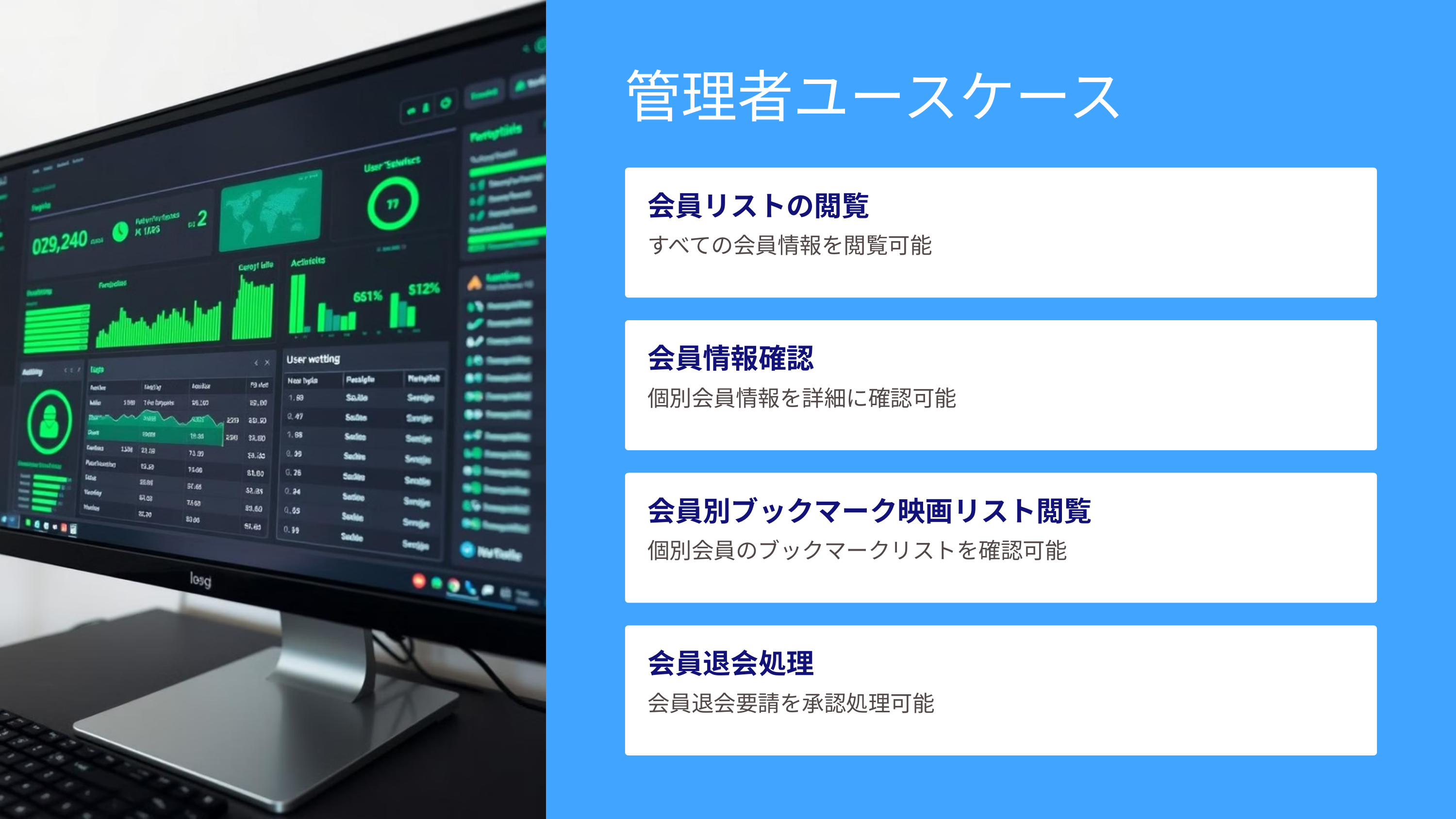

管理者ユースケース

会員リストの閲覧

すべての会員情報を閲覧可能

会員情報確認

個別会員情報を詳細に確認可能

会員別ブックマーク映画リスト閲覧

個別会員のブックマークリストを確認可能

会員退会処理

会員退会要請を承認処理可能